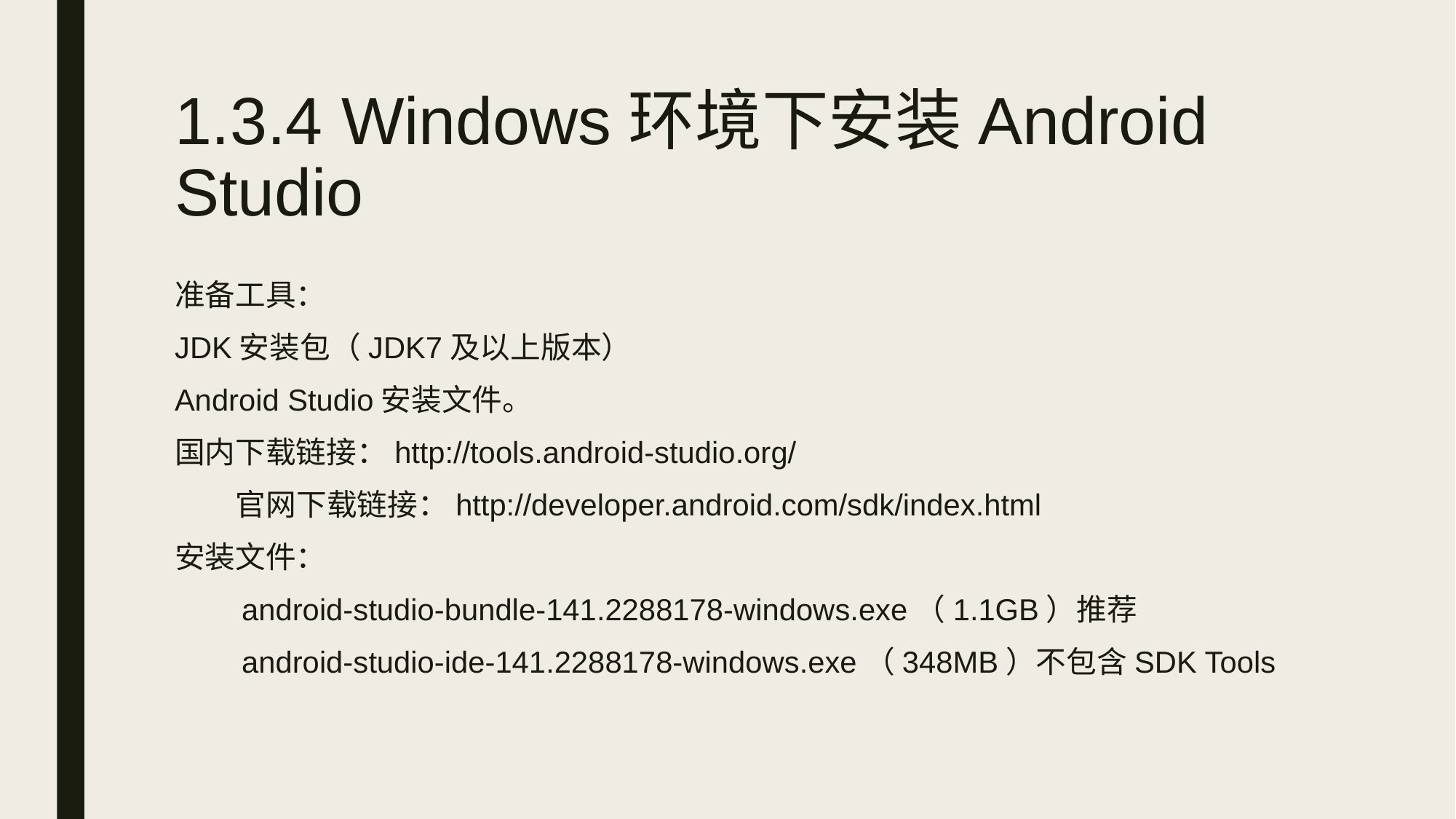

# 1.3.4 Windows环境下安装Android Studio
准备工具：
JDK安装包（JDK7及以上版本）
Android Studio安装文件。
国内下载链接：http://tools.android-studio.org/
        官网下载链接：http://developer.android.com/sdk/index.html
安装文件：
        android-studio-bundle-141.2288178-windows.exe（1.1GB）推荐
        android-studio-ide-141.2288178-windows.exe（348MB）不包含SDK Tools